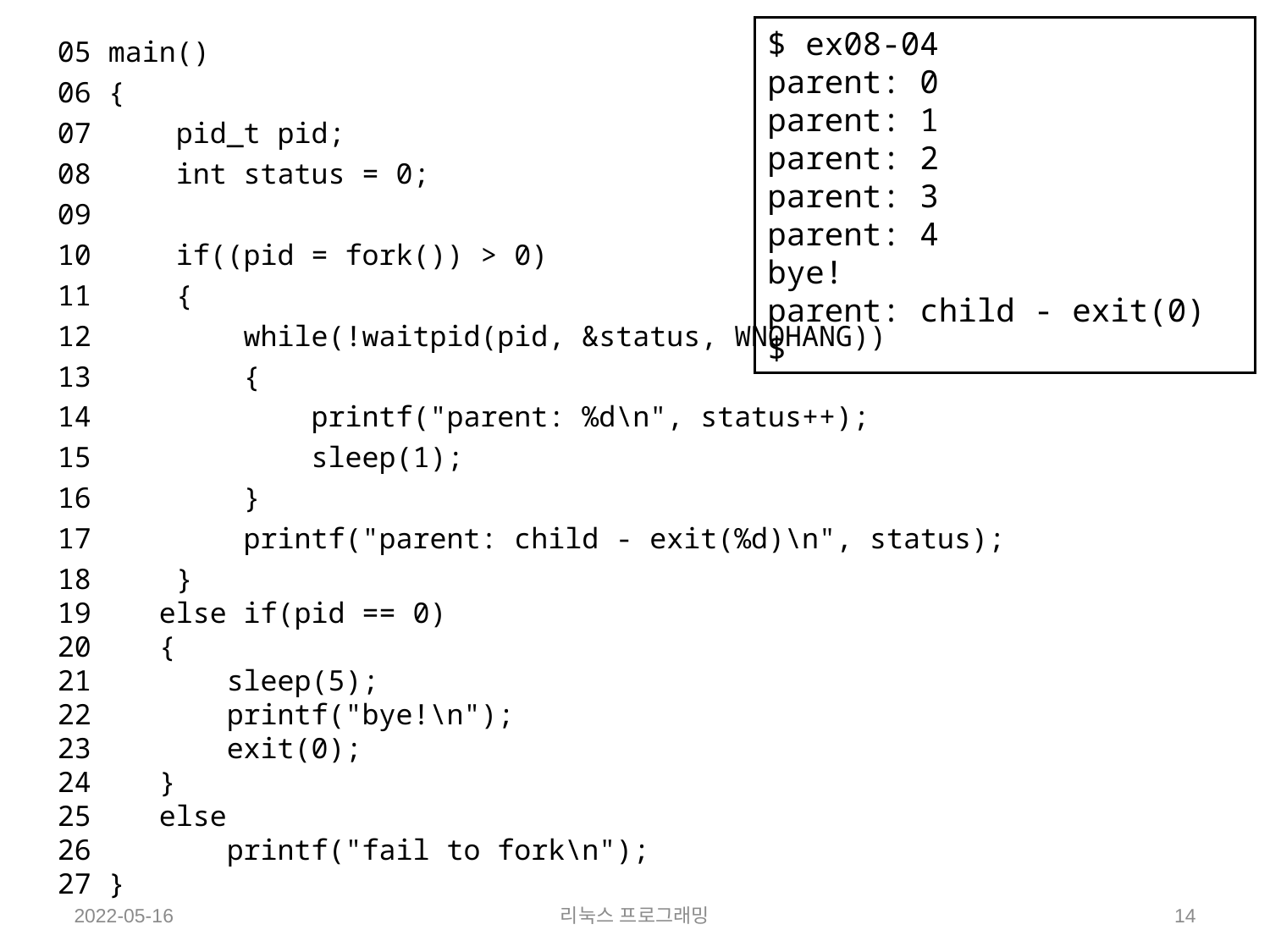

05 main()
06 {
07     pid_t pid;
08     int status = 0;
09
10     if((pid = fork()) > 0)
11     {
12         while(!waitpid(pid, &status, WNOHANG))
13         {
14             printf("parent: %d\n", status++);
15             sleep(1);
16         }
17         printf("parent: child - exit(%d)\n", status);
18     }
19    else if(pid == 0)
20    {
21        sleep(5);
22        printf("bye!\n");
23        exit(0);
24    }
25    else
26        printf("fail to fork\n");
27 }
$ ex08-04
parent: 0
parent: 1
parent: 2
parent: 3
parent: 4
bye!
parent: child - exit(0)
$
2022-05-16
리눅스 프로그래밍
14